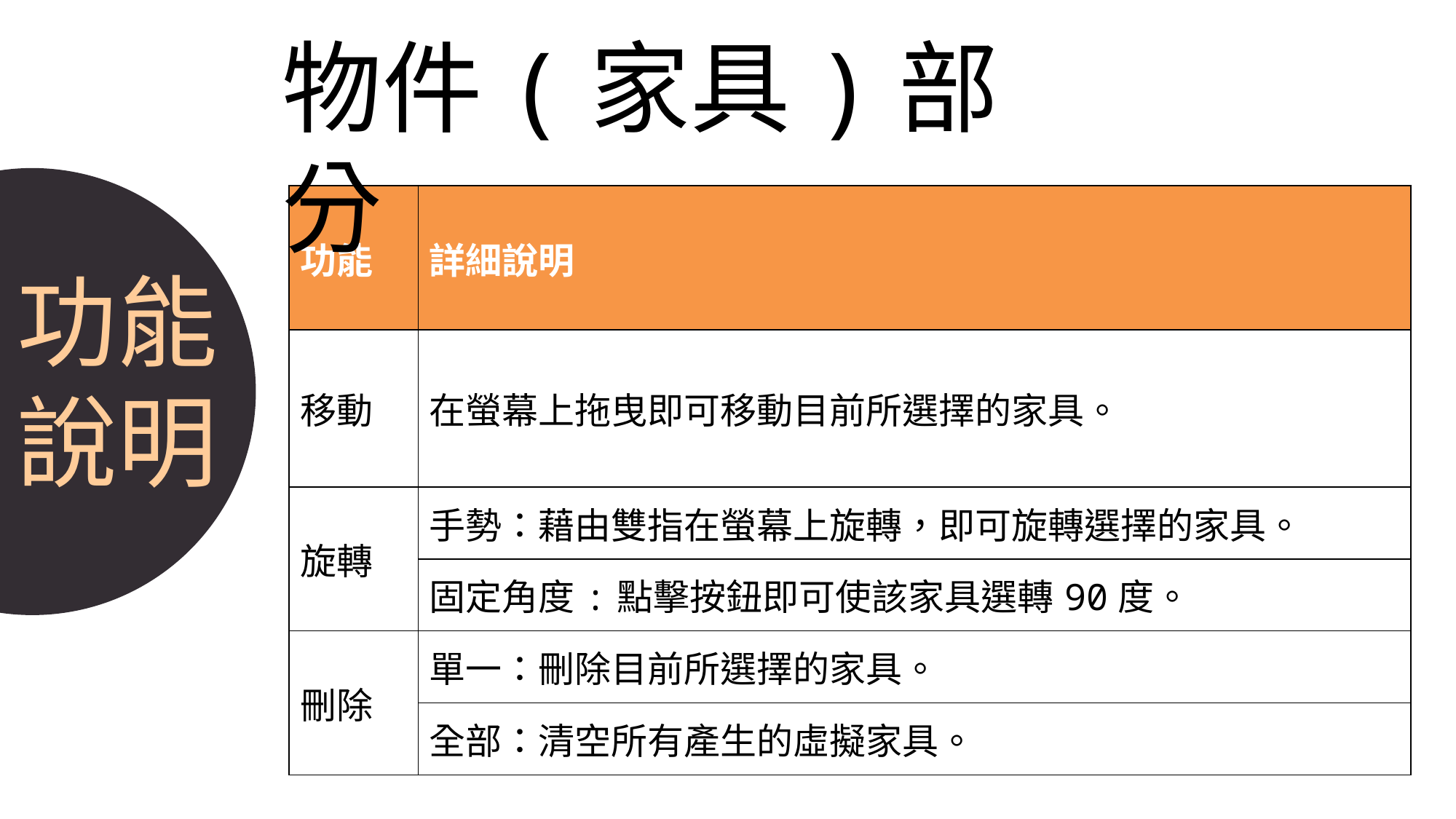

设计说明
把自己的设计亮点尽量发挥到极致，然后全部的列出来，相信业主会被你感动哭了…
物件(家具)部分

| 功能 | 詳細說明 |
| --- | --- |
| 移動 | 在螢幕上拖曳即可移動目前所選擇的家具。 |
| 旋轉 | 手勢：藉由雙指在螢幕上旋轉，即可旋轉選擇的家具。 |
|  | 固定角度:點擊按鈕即可使該家具選轉90度。 |
| 刪除 | 單一：刪除目前所選擇的家具。 |
|  | 全部：清空所有產生的虛擬家具。 |
功能
說明